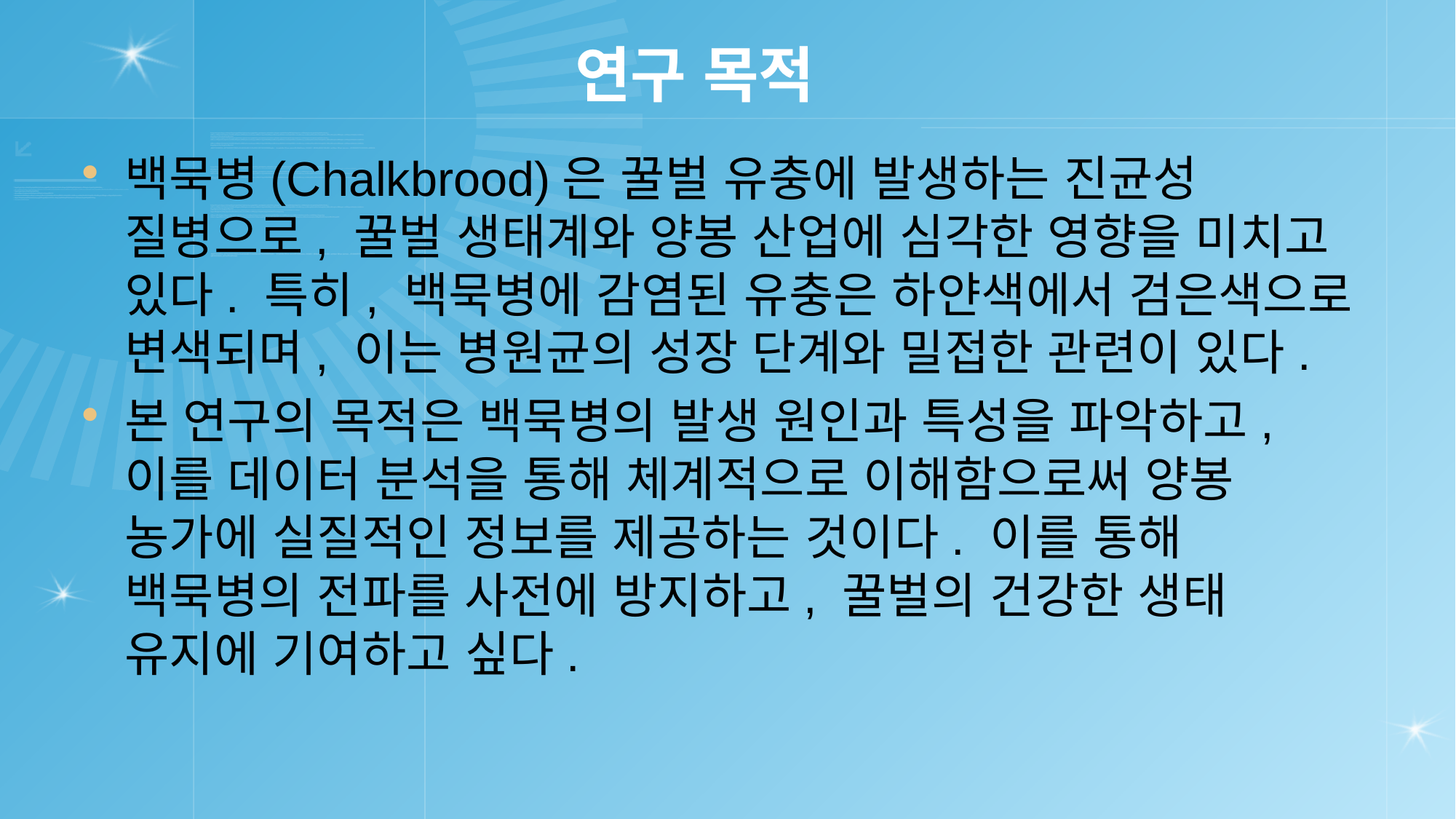

# 연구 목적
백묵병(Chalkbrood)은 꿀벌 유충에 발생하는 진균성 질병으로, 꿀벌 생태계와 양봉 산업에 심각한 영향을 미치고 있다. 특히, 백묵병에 감염된 유충은 하얀색에서 검은색으로 변색되며, 이는 병원균의 성장 단계와 밀접한 관련이 있다.
본 연구의 목적은 백묵병의 발생 원인과 특성을 파악하고, 이를 데이터 분석을 통해 체계적으로 이해함으로써 양봉 농가에 실질적인 정보를 제공하는 것이다. 이를 통해 백묵병의 전파를 사전에 방지하고, 꿀벌의 건강한 생태 유지에 기여하고 싶다.